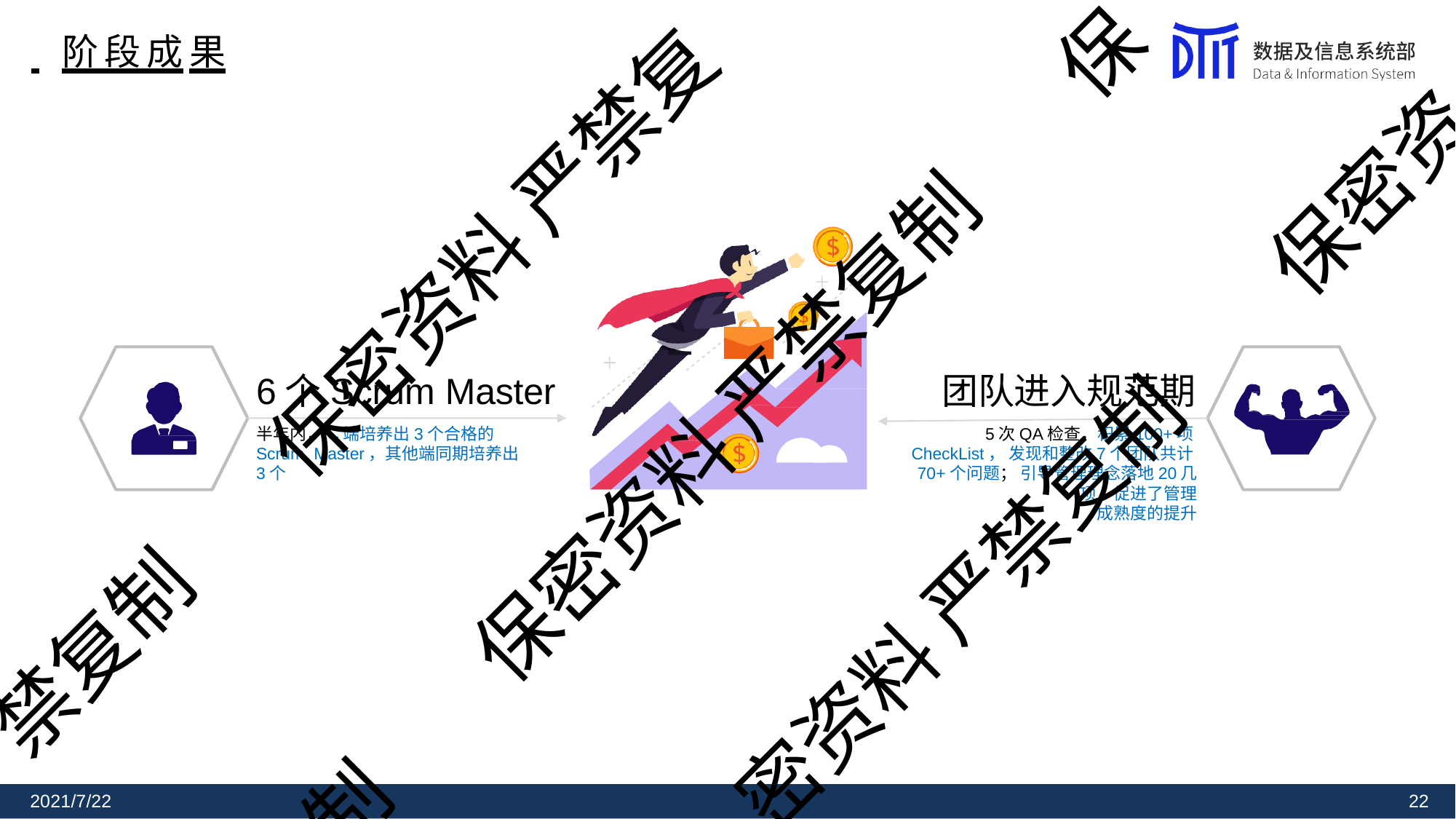

保
# 阶段成果
保密资
保密资料 严禁复

6个Scrum Master
半年内，C端培养出3个合格的Scrum  Master，其他端同期培养出3个
团队进入规范期
5次QA检查，积累100+项CheckList， 发现和整改7个团队共计70+个问题； 引导管理理念落地20几项，促进了管理
成熟度的提升

保密资料 严禁复制

密资料 严禁复制
禁复制
制
22
2021/7/22